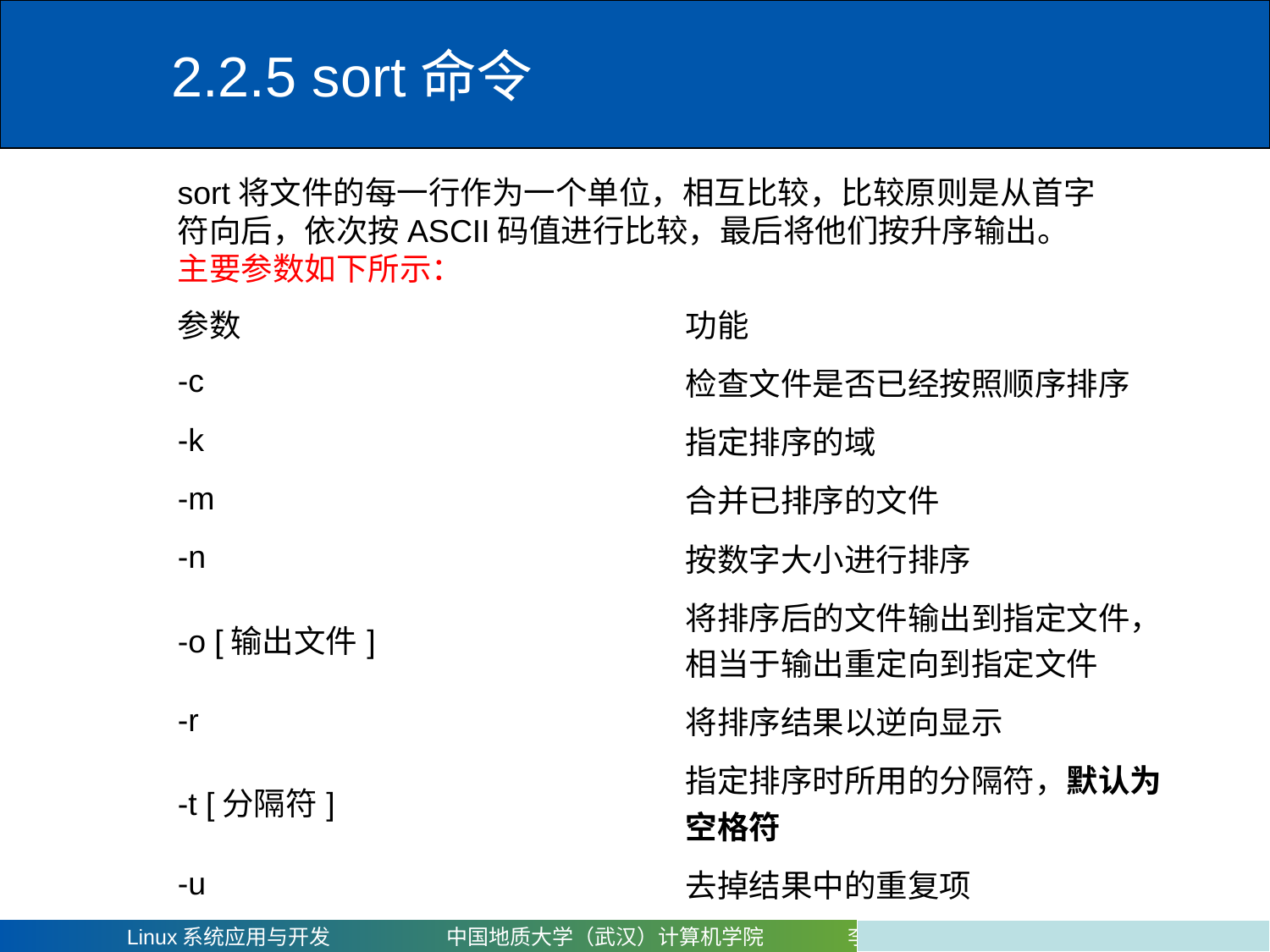

# 2.2.5 sort命令
sort将文件的每一行作为一个单位，相互比较，比较原则是从首字符向后，依次按ASCII码值进行比较，最后将他们按升序输出。
主要参数如下所示：
| 参数 | 功能 |
| --- | --- |
| -c | 检查文件是否已经按照顺序排序 |
| -k | 指定排序的域 |
| -m | 合并已排序的文件 |
| -n | 按数字大小进行排序 |
| -o [输出文件] | 将排序后的文件输出到指定文件，相当于输出重定向到指定文件 |
| -r | 将排序结果以逆向显示 |
| -t [分隔符] | 指定排序时所用的分隔符，默认为空格符 |
| -u | 去掉结果中的重复项 |